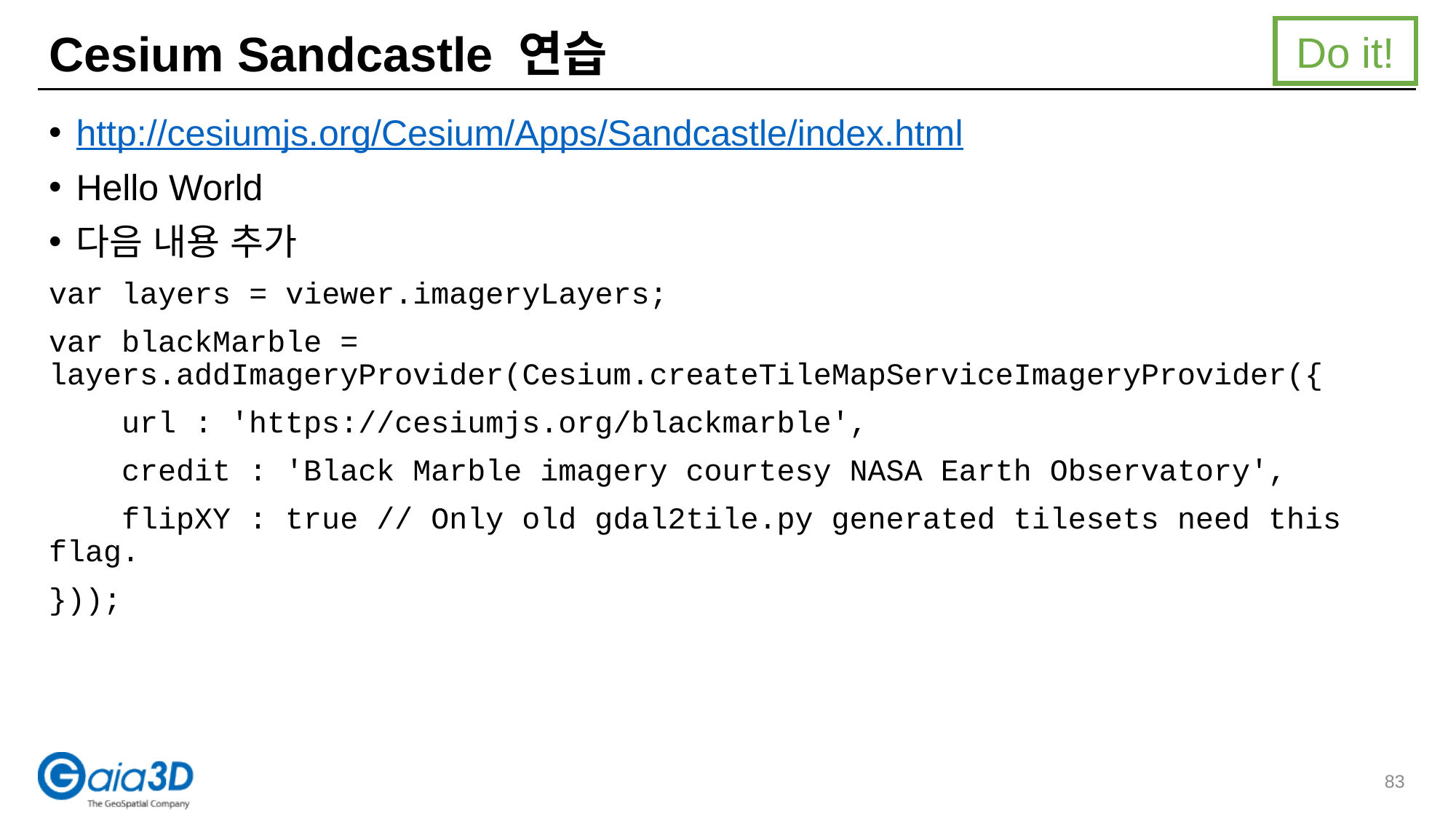

Do it!
# Cesium Sandcastle 연습
http://cesiumjs.org/Cesium/Apps/Sandcastle/index.html
Hello World
다음 내용 추가
var layers = viewer.imageryLayers;
var blackMarble = layers.addImageryProvider(Cesium.createTileMapServiceImageryProvider({
    url : 'https://cesiumjs.org/blackmarble',
    credit : 'Black Marble imagery courtesy NASA Earth Observatory',
    flipXY : true // Only old gdal2tile.py generated tilesets need this flag.
}));
83